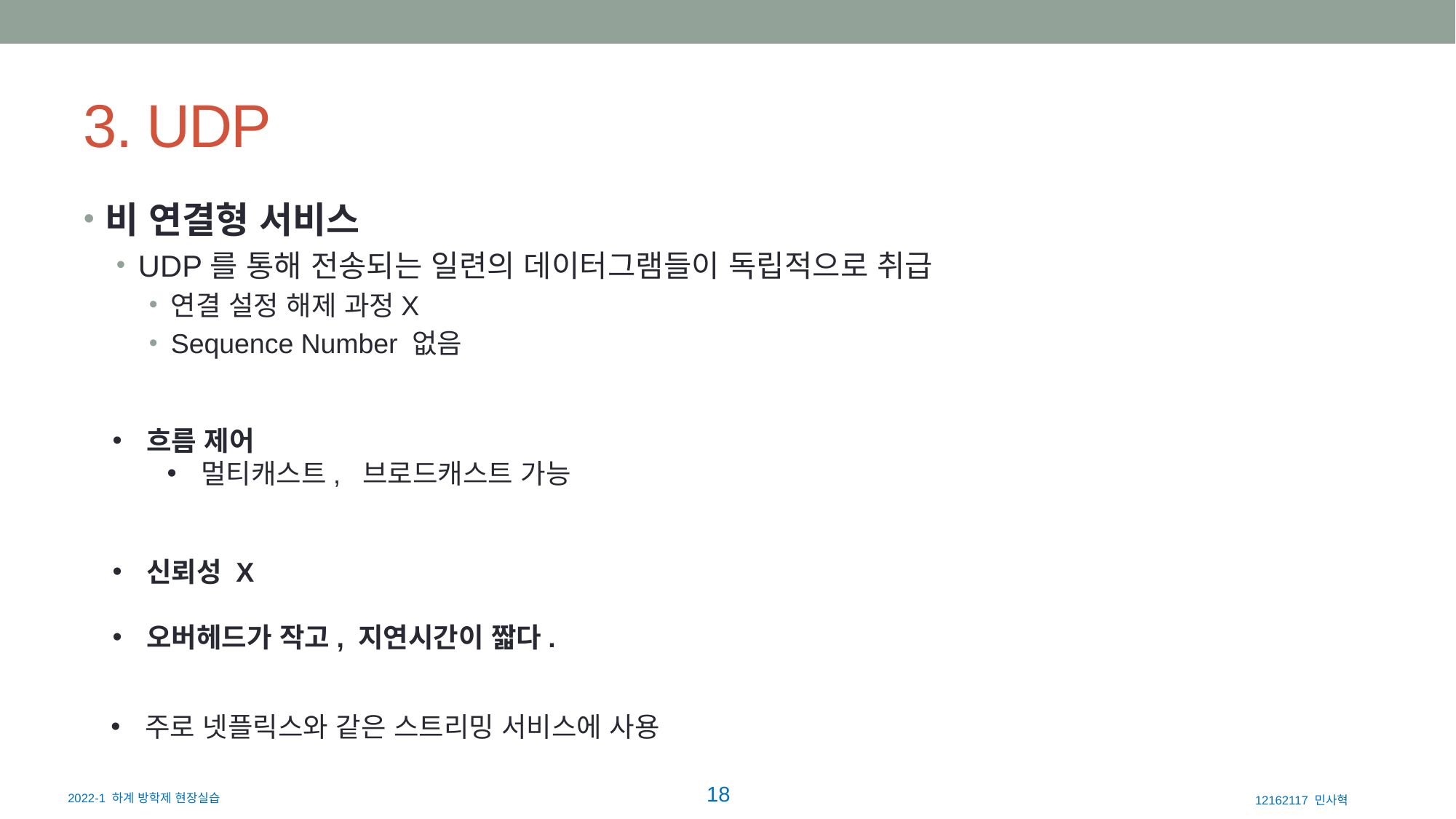

# 3. UDP
비 연결형 서비스
UDP를 통해 전송되는 일련의 데이터그램들이 독립적으로 취급
연결 설정 해제 과정X
Sequence Number 없음

흐름 제어
멀티캐스트,  브로드캐스트 가능

신뢰성 X

오버헤드가 작고, 지연시간이 짧다.

주로 넷플릭스와 같은 스트리밍 서비스에 사용